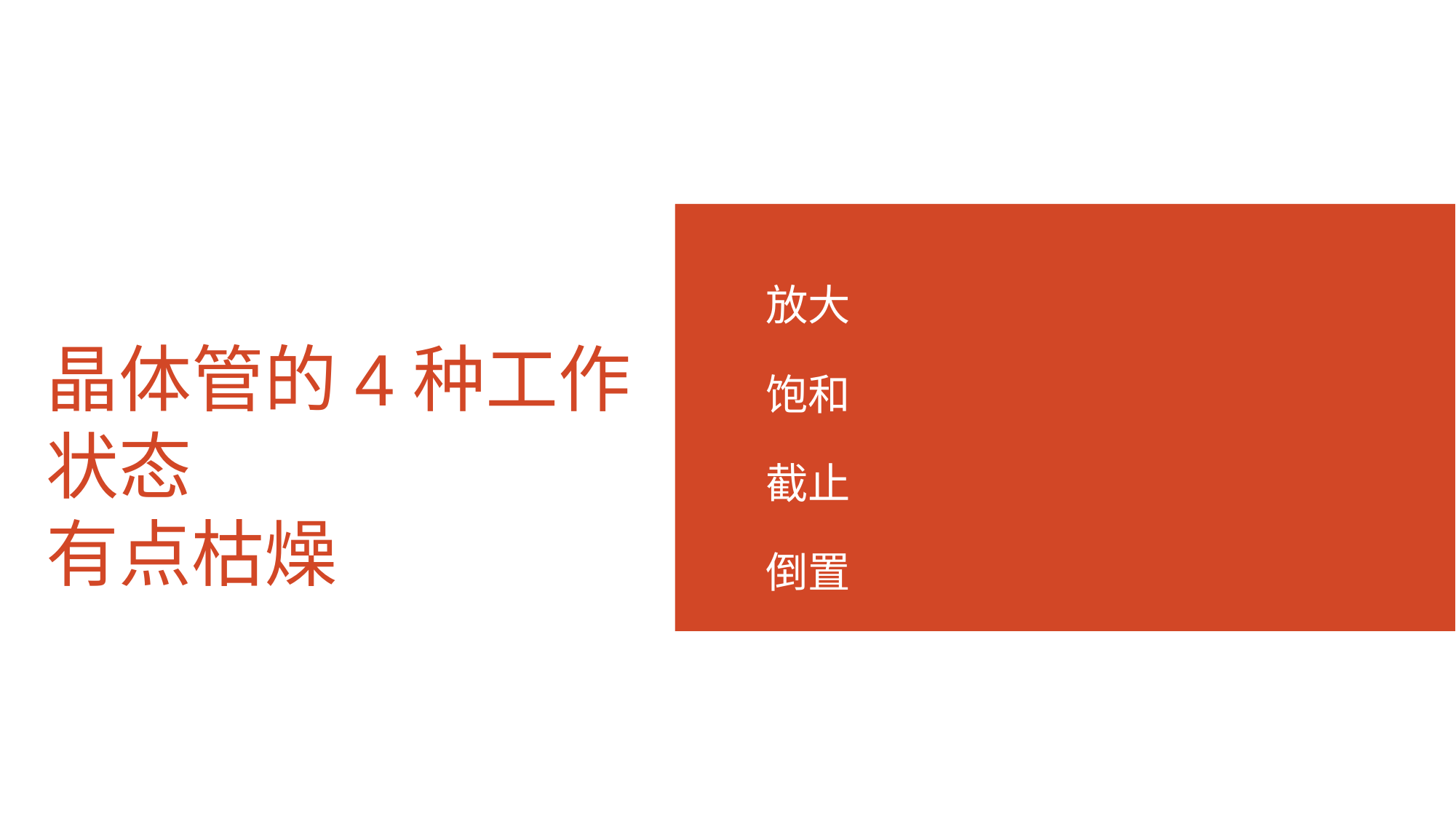

放大
饱和
截止
倒置
# 晶体管的4种工作状态 有点枯燥